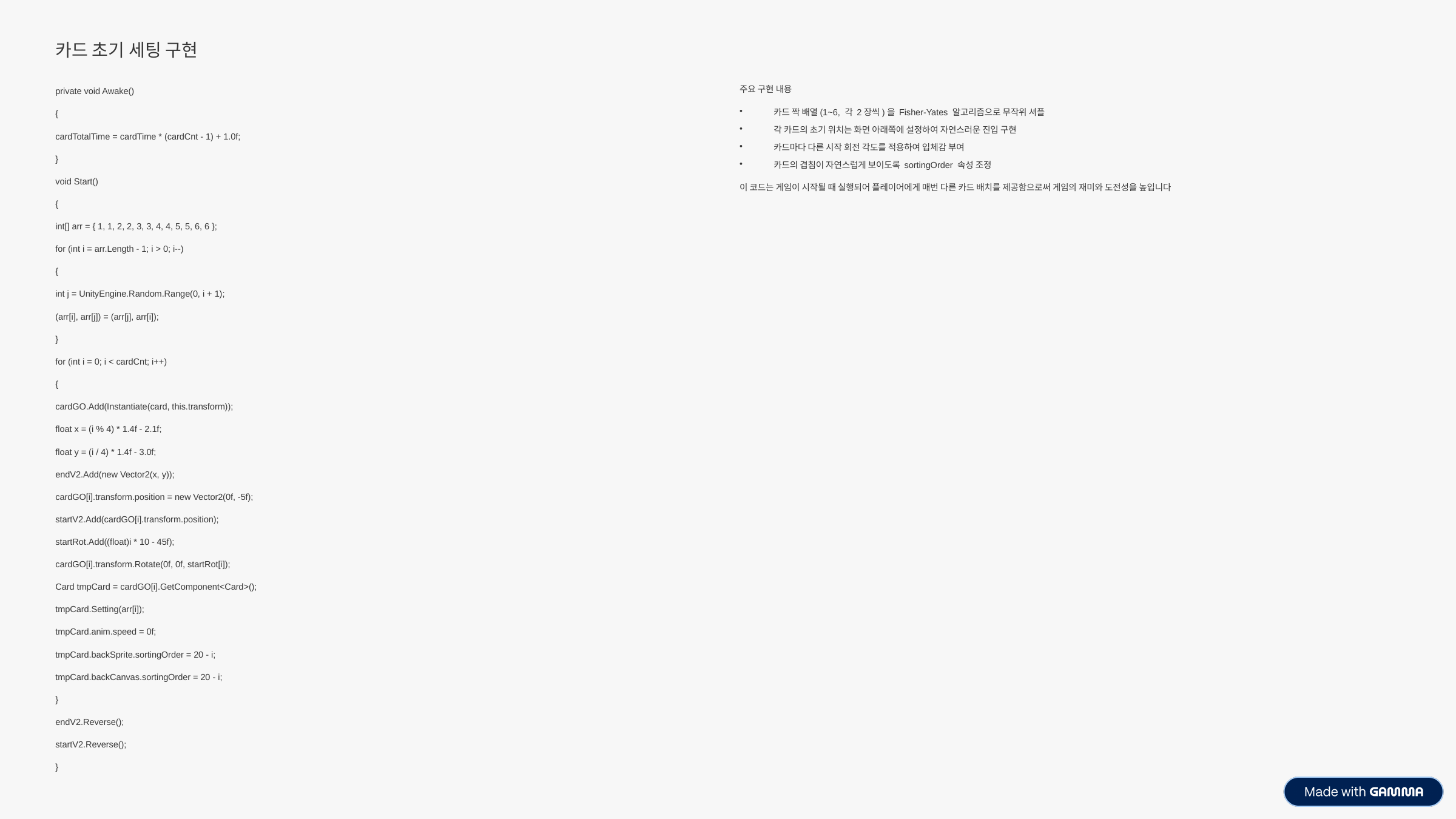

카드 초기 세팅 구현
private void Awake()
주요 구현 내용
카드 짝 배열(1~6, 각 2장씩)을 Fisher-Yates 알고리즘으로 무작위 셔플
{
각 카드의 초기 위치는 화면 아래쪽에 설정하여 자연스러운 진입 구현
cardTotalTime = cardTime * (cardCnt - 1) + 1.0f;
카드마다 다른 시작 회전 각도를 적용하여 입체감 부여
}
카드의 겹침이 자연스럽게 보이도록 sortingOrder 속성 조정
void Start()
이 코드는 게임이 시작될 때 실행되어 플레이어에게 매번 다른 카드 배치를 제공함으로써 게임의 재미와 도전성을 높입니다
{
int[] arr = { 1, 1, 2, 2, 3, 3, 4, 4, 5, 5, 6, 6 };
for (int i = arr.Length - 1; i > 0; i--)
{
int j = UnityEngine.Random.Range(0, i + 1);
(arr[i], arr[j]) = (arr[j], arr[i]);
}
for (int i = 0; i < cardCnt; i++)
{
cardGO.Add(Instantiate(card, this.transform));
float x = (i % 4) * 1.4f - 2.1f;
float y = (i / 4) * 1.4f - 3.0f;
endV2.Add(new Vector2(x, y));
cardGO[i].transform.position = new Vector2(0f, -5f);
startV2.Add(cardGO[i].transform.position);
startRot.Add((float)i * 10 - 45f);
cardGO[i].transform.Rotate(0f, 0f, startRot[i]);
Card tmpCard = cardGO[i].GetComponent<Card>();
tmpCard.Setting(arr[i]);
tmpCard.anim.speed = 0f;
tmpCard.backSprite.sortingOrder = 20 - i;
tmpCard.backCanvas.sortingOrder = 20 - i;
}
endV2.Reverse();
startV2.Reverse();
}